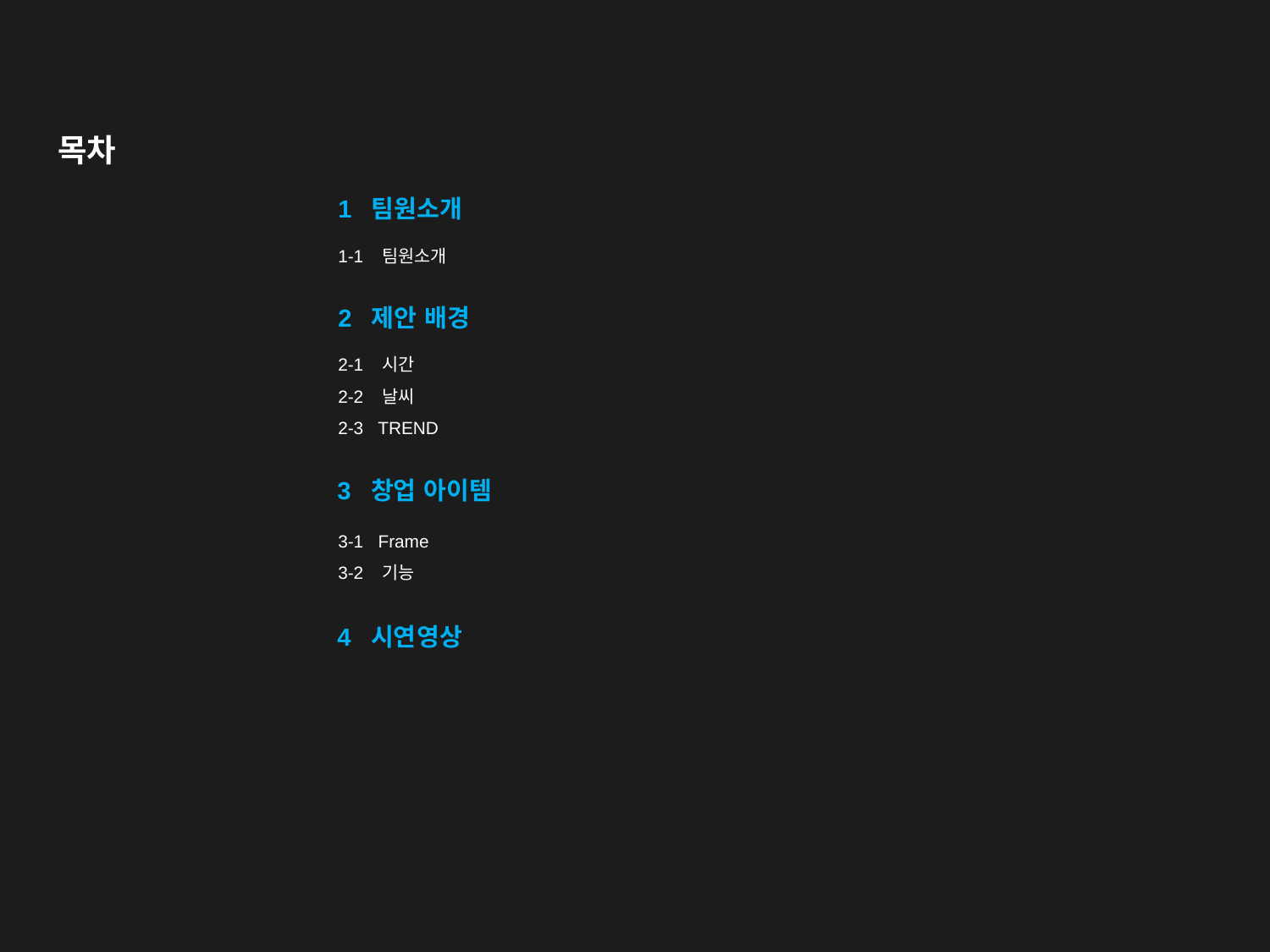

# 목차
1  팀원소개
1-1   팀원소개

2  제안 배경
2-1   시간
2-2   날씨
2-3   TREND

3  창업 아이템
3-1   Frame
3-2   기능

4  시연영상